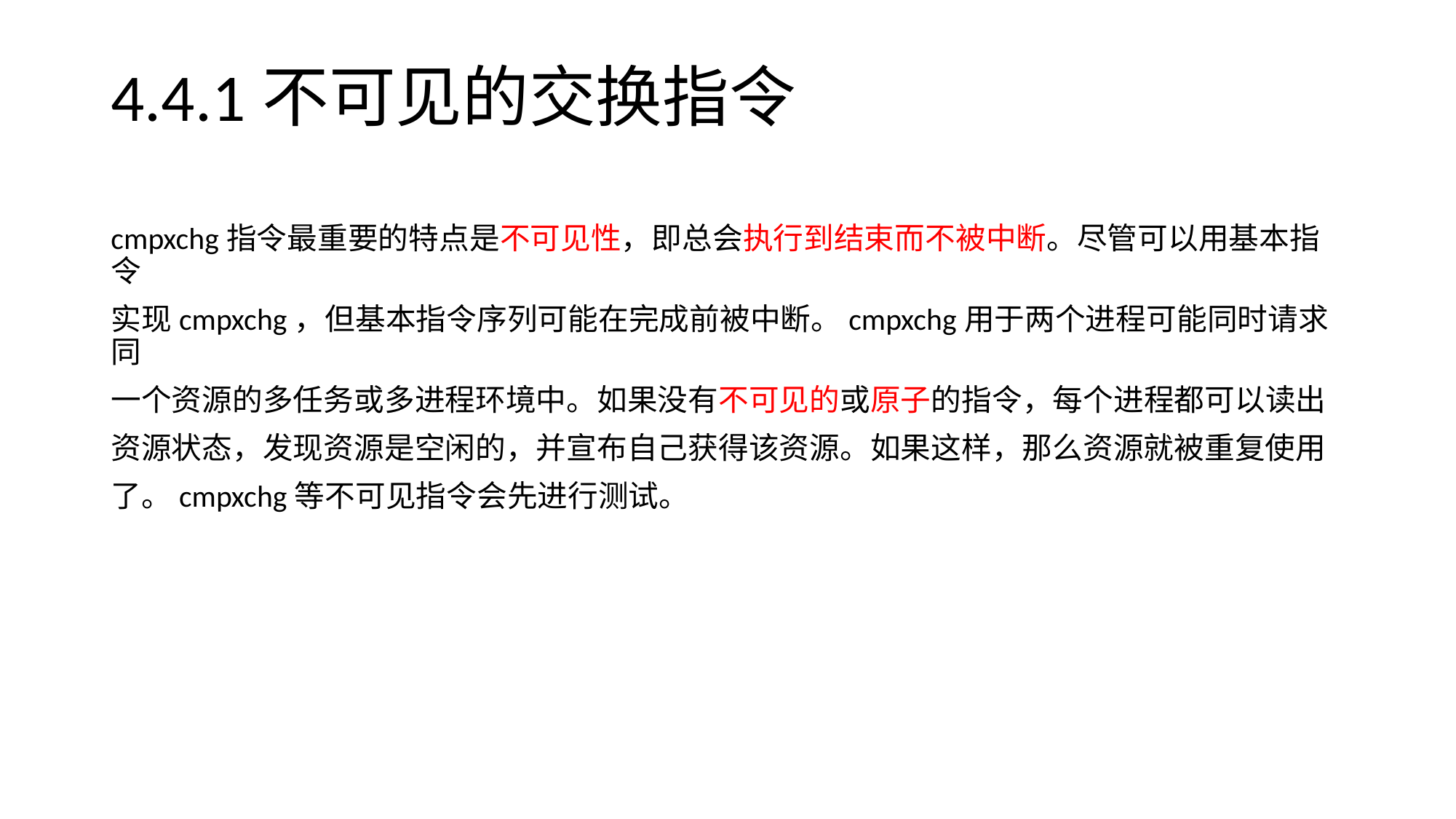

# 4.4.1不可见的交换指令
cmpxchg指令最重要的特点是不可见性，即总会执行到结束而不被中断。尽管可以用基本指令
实现cmpxchg，但基本指令序列可能在完成前被中断。cmpxchg用于两个进程可能同时请求同
一个资源的多任务或多进程环境中。如果没有不可见的或原子的指令，每个进程都可以读出
资源状态，发现资源是空闲的，并宣布自己获得该资源。如果这样，那么资源就被重复使用
了。cmpxchg等不可见指令会先进行测试。